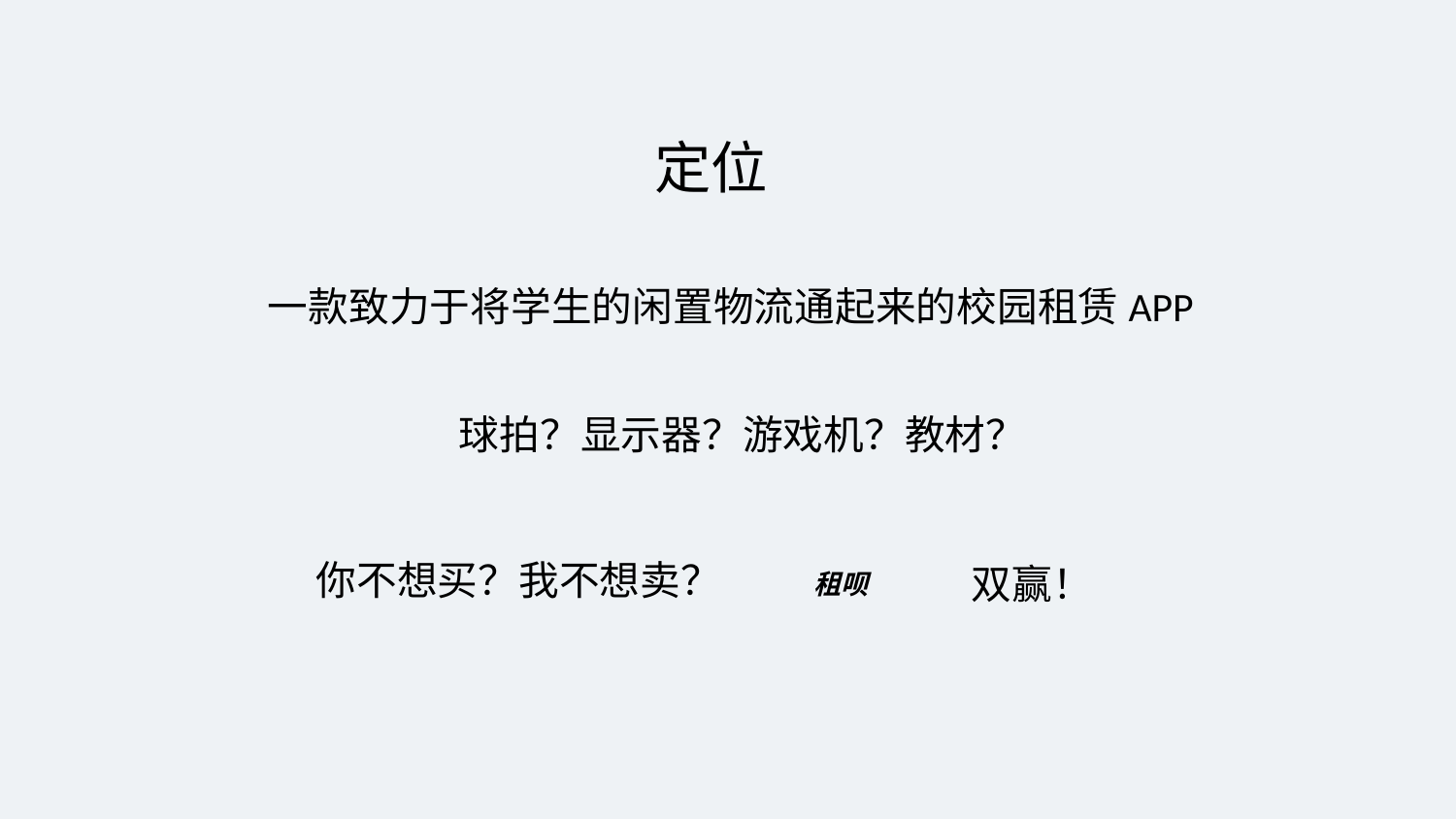

定位
一款致力于将学生的闲置物流通起来的校园租赁APP
球拍？显示器？游戏机？教材？
你不想买？我不想卖？
双赢！
租呗